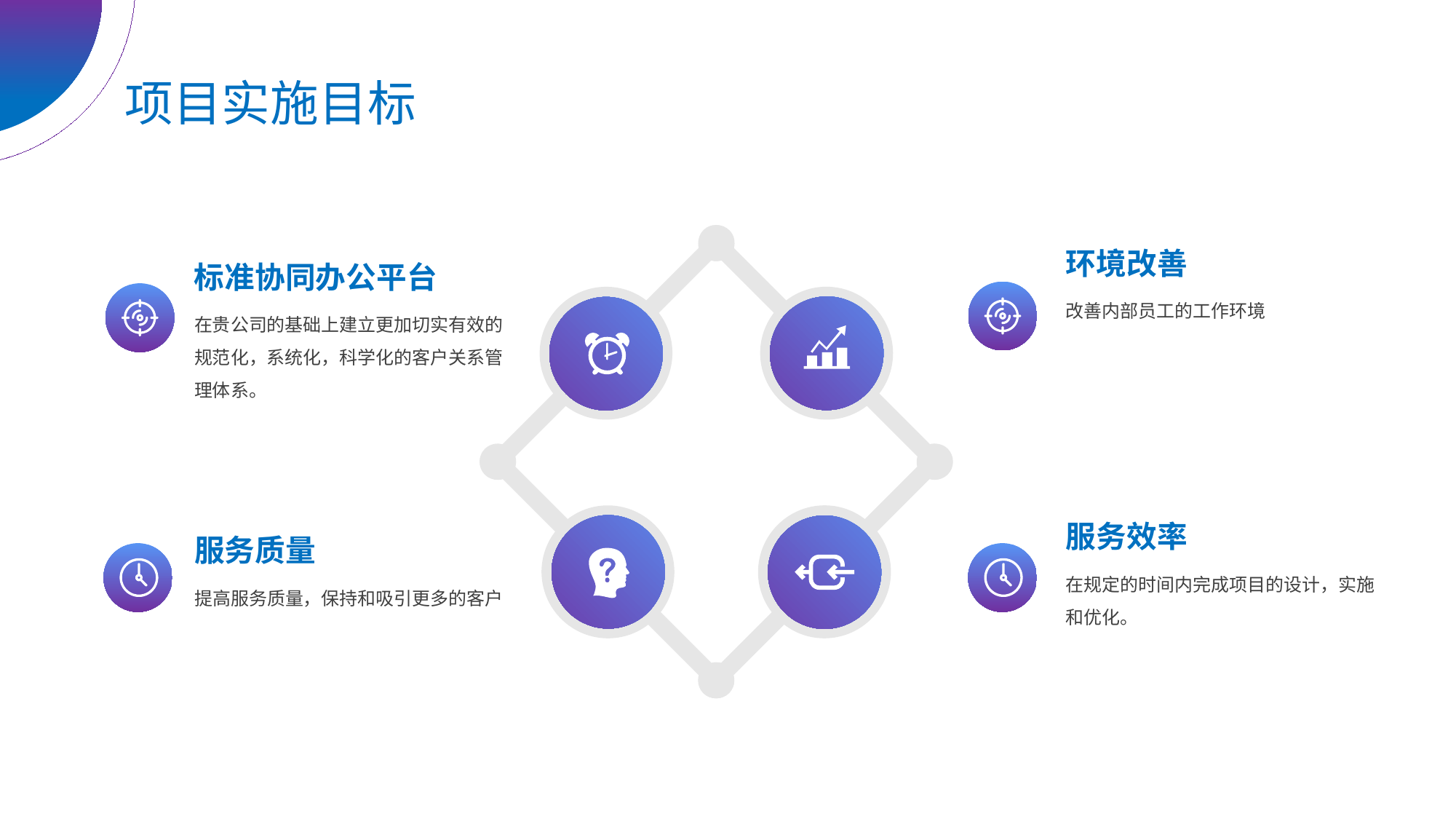

项目实施目标

环境改善
标准协同办公平台

改善内部员工的工作环境
在贵公司的基础上建立更加切实有效的规范化，系统化，科学化的客户关系管理体系。

服务效率
服务质量

在规定的时间内完成项目的设计，实施和优化。

提高服务质量，保持和吸引更多的客户